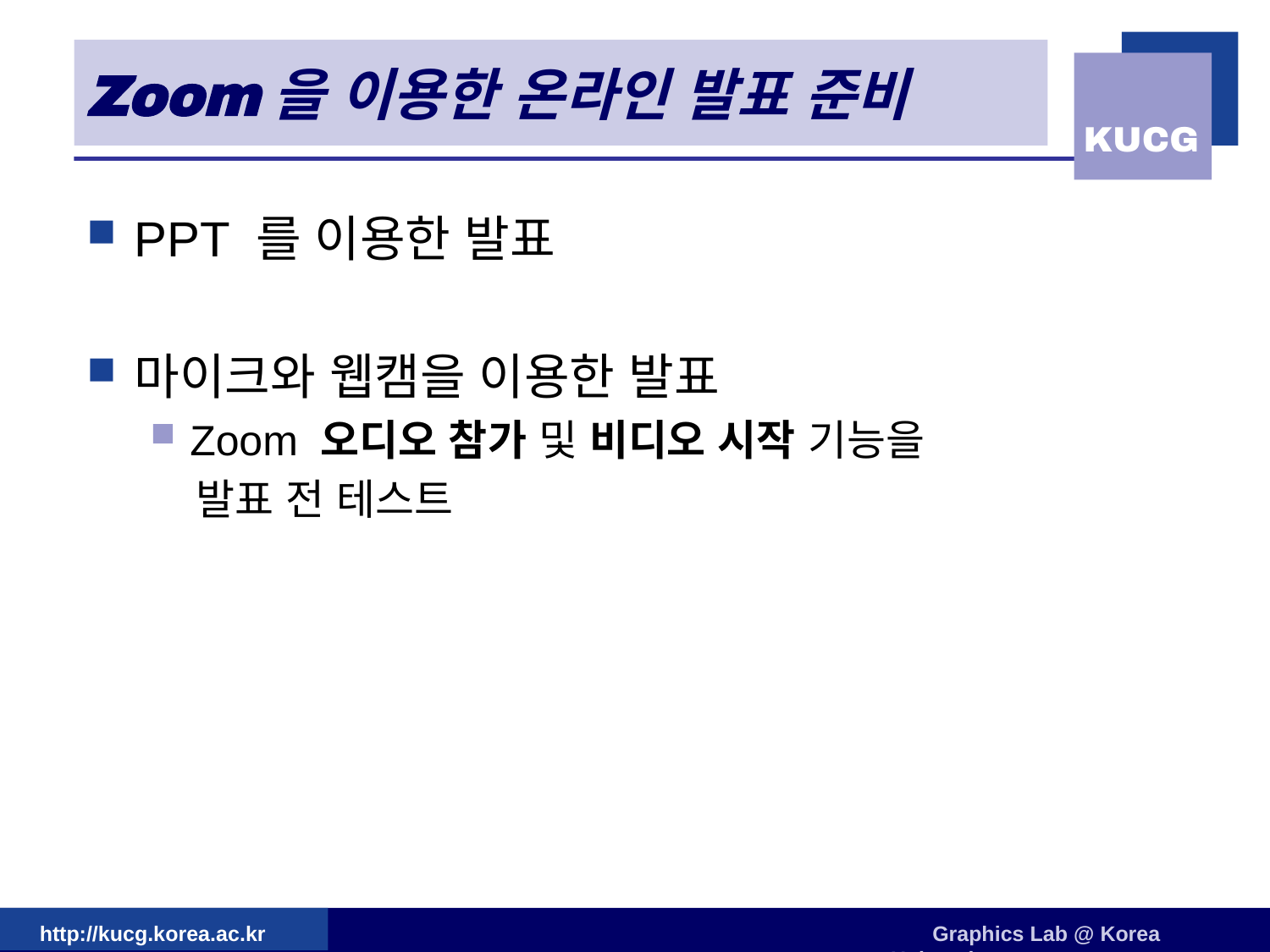

# Zoom을 이용한 온라인 발표 준비
PPT 를 이용한 발표

마이크와 웹캠을 이용한 발표
Zoom 오디오 참가 및 비디오 시작 기능을
   발표 전 테스트
http://kucg.korea.ac.kr